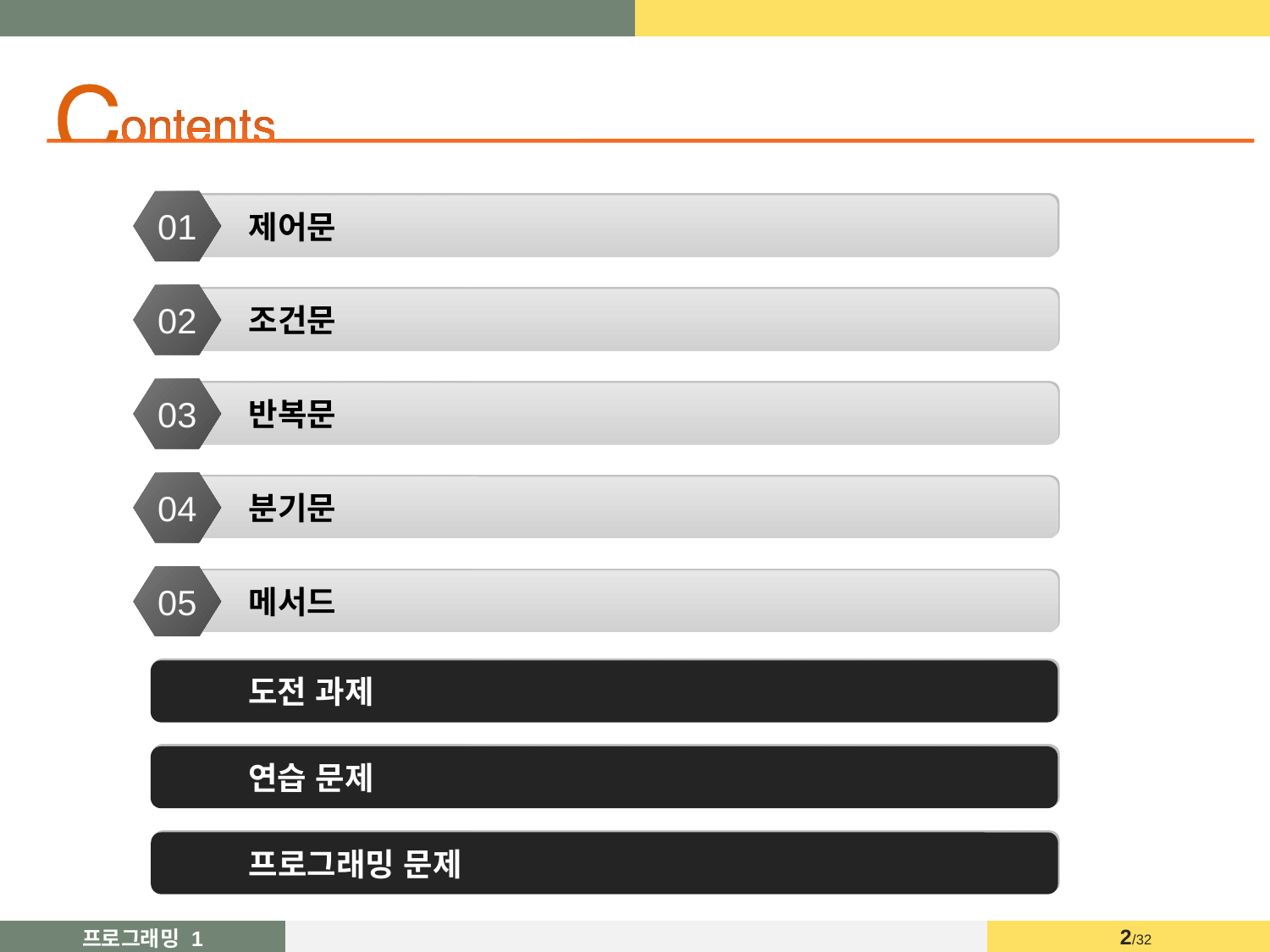

01
제어문
02
조건문
03
반복문
04
분기문
05
메서드
도전 과제
연습 문제
프로그래밍 문제